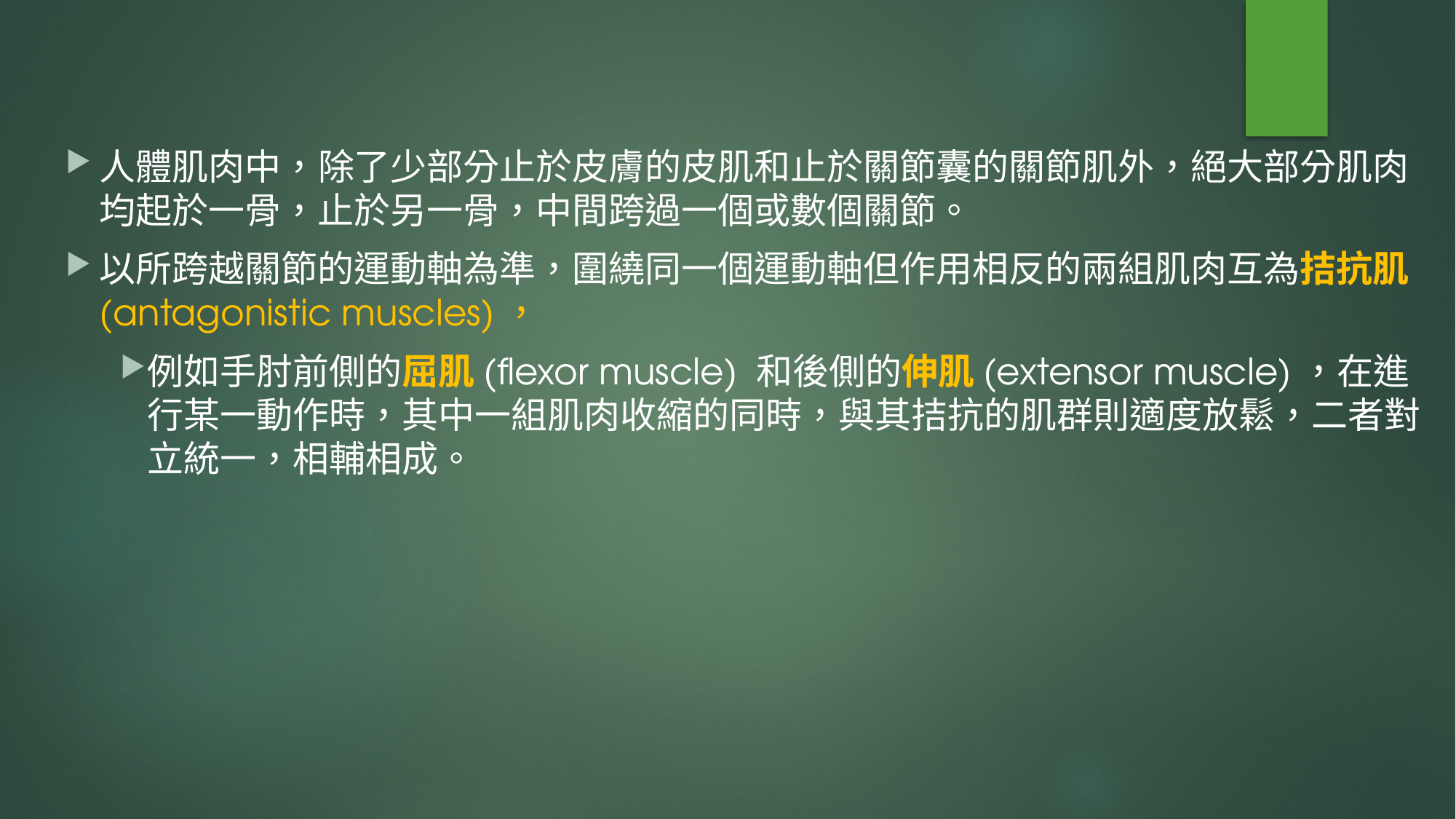

人體肌肉中，除了少部分止於皮膚的皮肌和止於關節囊的關節肌外，絕大部分肌肉均起於一骨，止於另一骨，中間跨過一個或數個關節。
以所跨越關節的運動軸為準，圍繞同一個運動軸但作用相反的兩組肌肉互為拮抗肌(antagonistic muscles)，
例如手肘前側的屈肌(flexor muscle) 和後側的伸肌(extensor muscle)，在進行某一動作時，其中一組肌肉收縮的同時，與其拮抗的肌群則適度放鬆，二者對立統一，相輔相成。